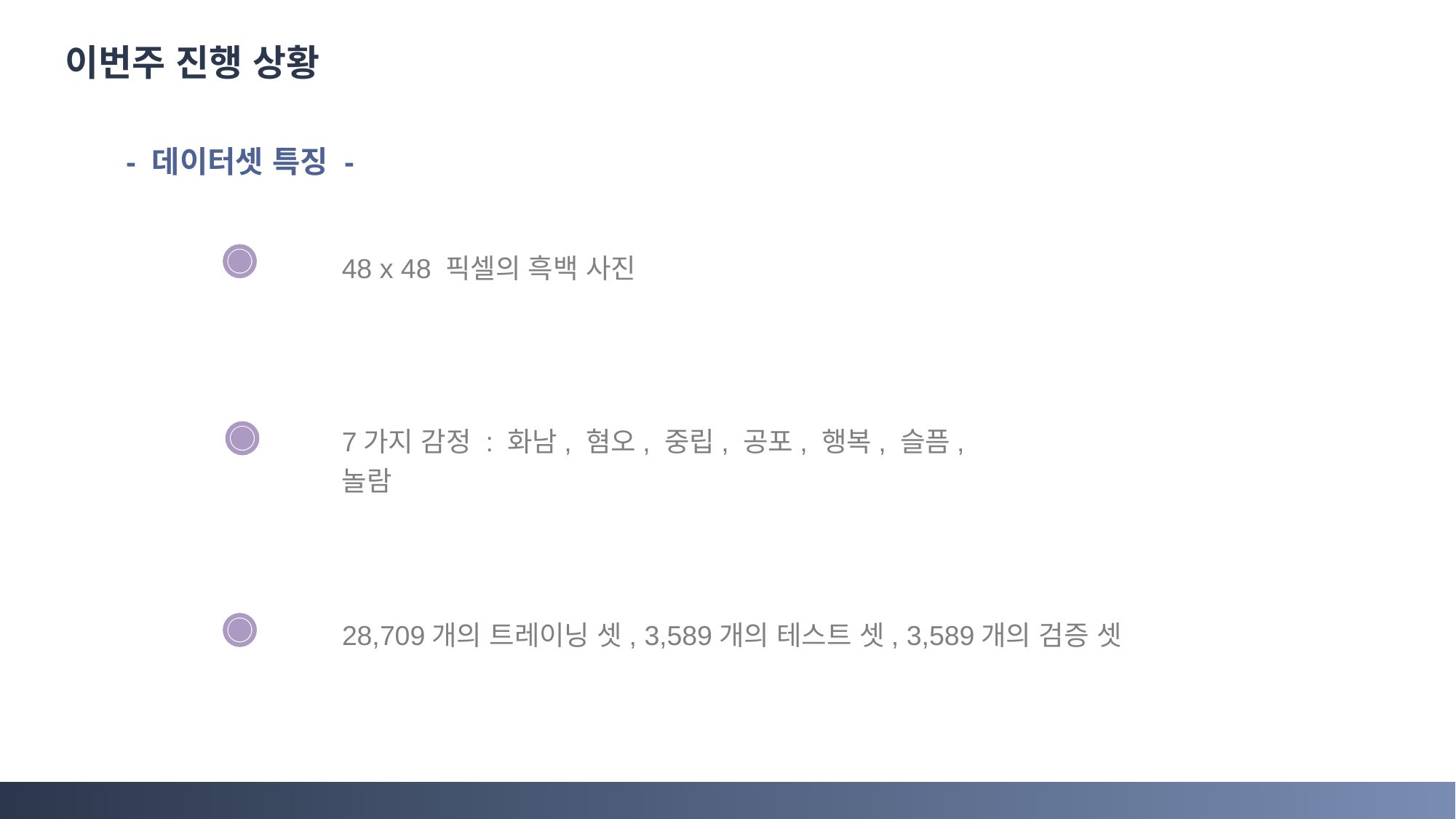

이번주 진행 상황
- 데이터셋 특징 -
48 x 48 픽셀의 흑백 사진

7가지 감정 : 화남, 혐오, 중립, 공포, 행복, 슬픔, 놀람

28,709개의 트레이닝 셋, 3,589개의 테스트 셋, 3,589개의 검증 셋